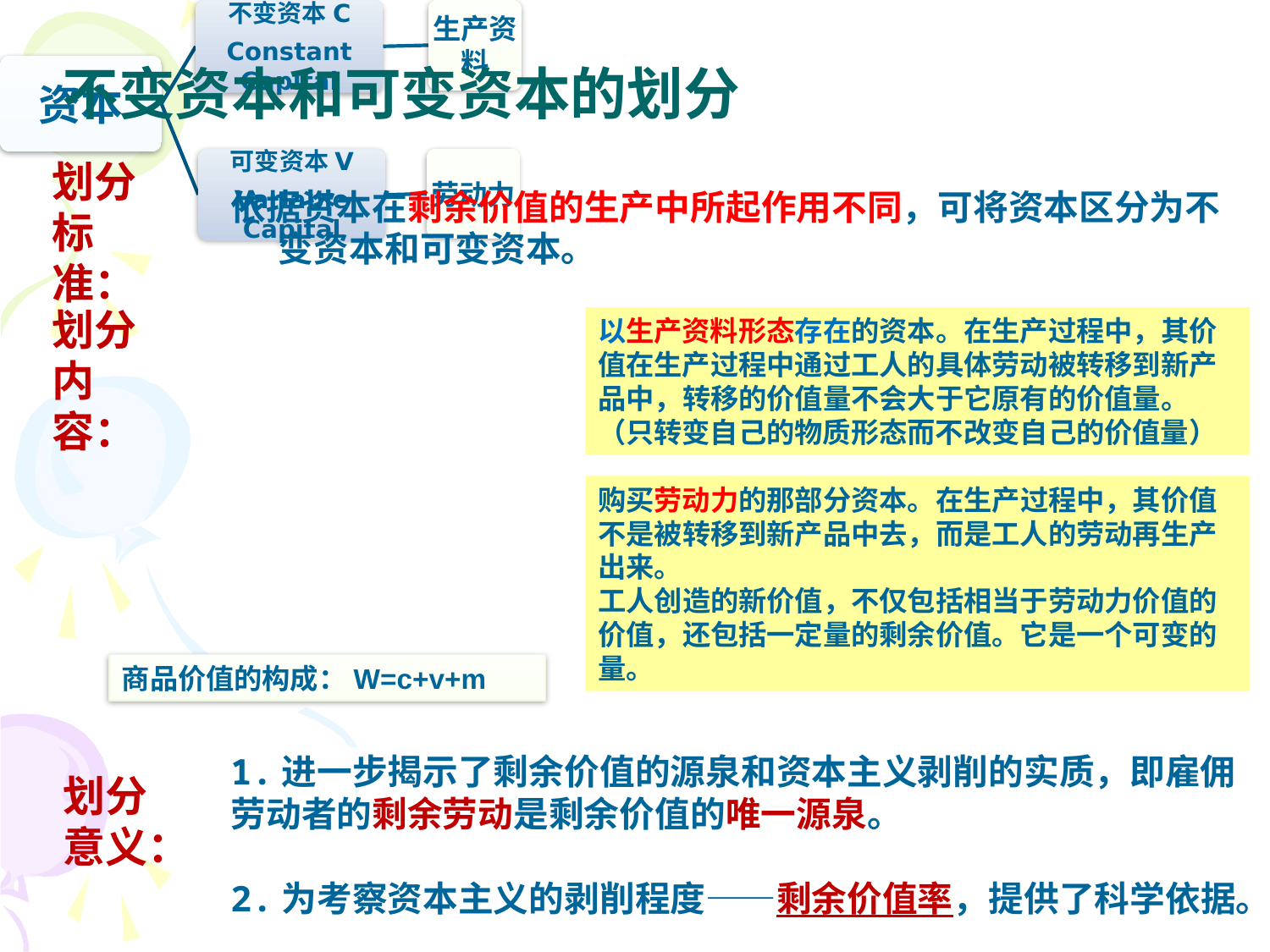

不变资本和可变资本的划分
划分
标准：
依据资本在剩余价值的生产中所起作用不同，可将资本区分为不变资本和可变资本。
划分
内容：
以生产资料形态存在的资本。在生产过程中，其价值在生产过程中通过工人的具体劳动被转移到新产品中，转移的价值量不会大于它原有的价值量。（只转变自己的物质形态而不改变自己的价值量）
资本

不变资本C
Constant Capital

生产资料

可变资本V
Variable Capital

劳动力
购买劳动力的那部分资本。在生产过程中，其价值不是被转移到新产品中去，而是工人的劳动再生产出来。
工人创造的新价值，不仅包括相当于劳动力价值的价值，还包括一定量的剩余价值。它是一个可变的量。
商品价值的构成：W=c+v+m
1.进一步揭示了剩余价值的源泉和资本主义剥削的实质，即雇佣劳动者的剩余劳动是剩余价值的唯一源泉。

2.为考察资本主义的剥削程度——剩余价值率，提供了科学依据。
划分
意义：